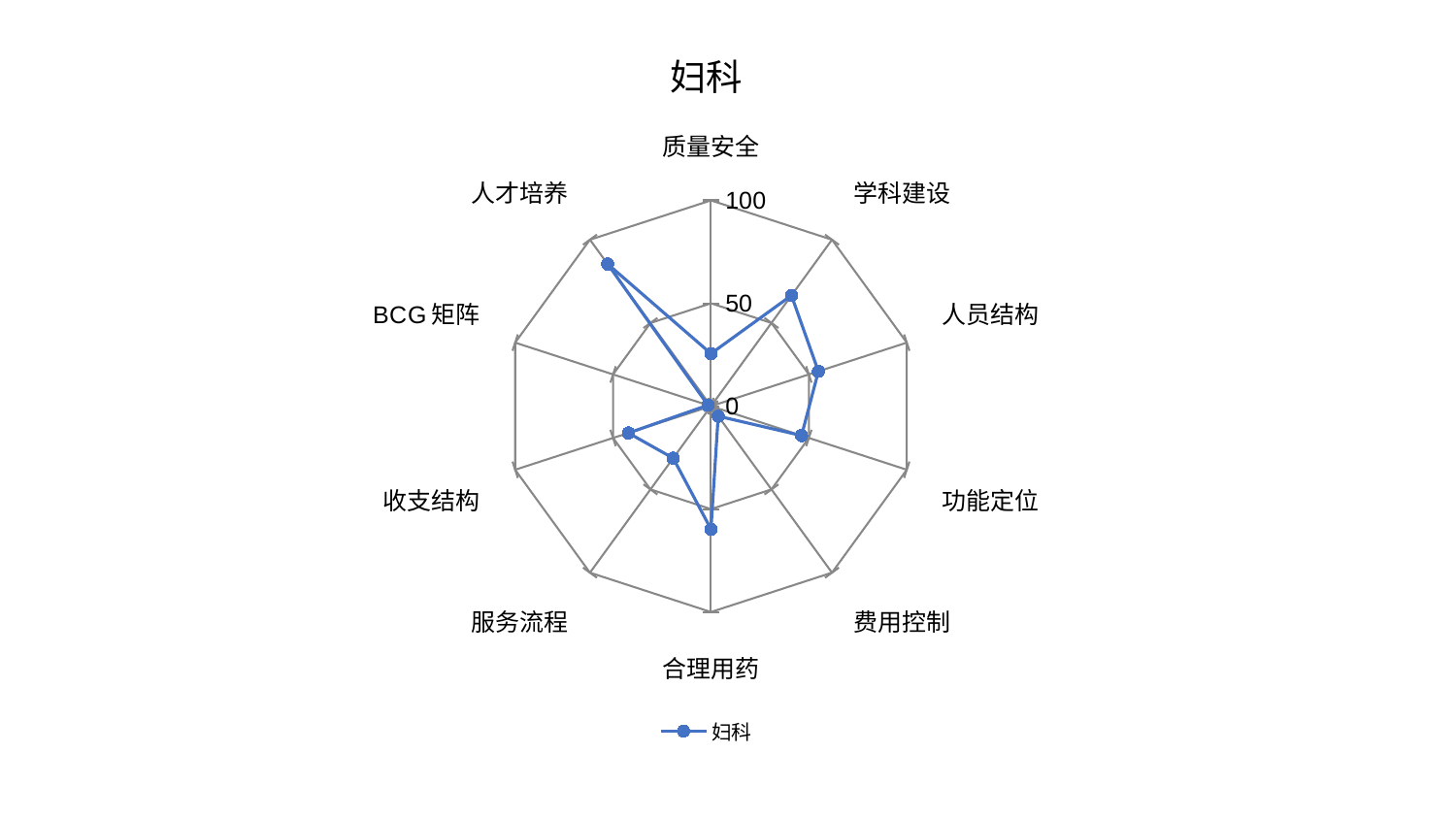

### Chart: 妇科

| Category | 妇科 |
|---|---|
| 质量安全 | 25.538436327672763 |
| 学科建设 | 66.53789616386088 |
| 人员结构 | 54.857693290713094 |
| 功能定位 | 46.26986956099018 |
| 费用控制 | 6.01502980650638 |
| 合理用药 | 59.74755011932353 |
| 服务流程 | 31.228135609095606 |
| 收支结构 | 42.169610747392646 |
| BCG矩阵 | 1.5351782496451734 |
| 人才培养 | 85.39404526894684 |
112